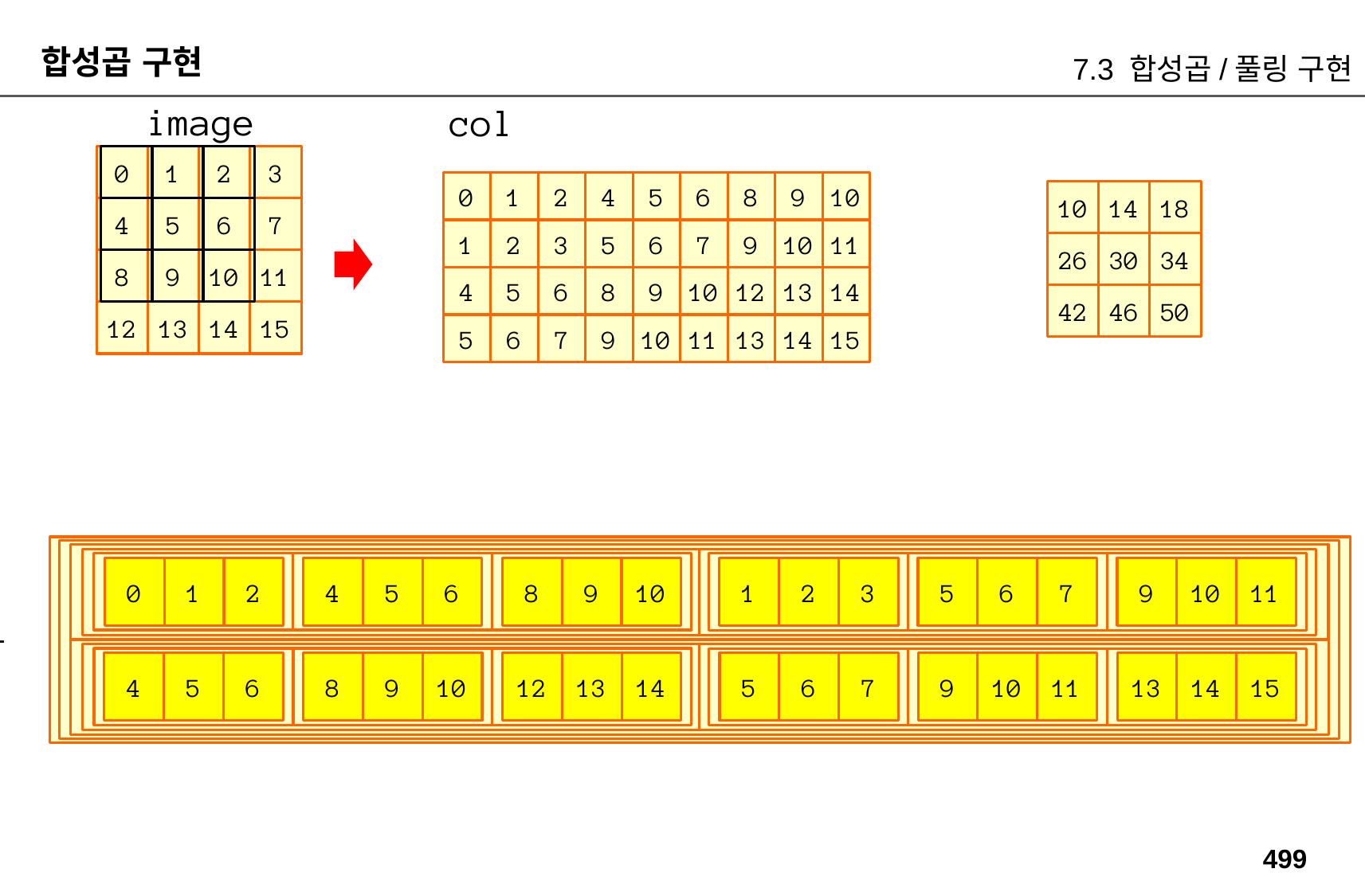

합성곱 구현
7.3 합성곱/풀링 구현
image
col

0
1
2
3
0
1
2
4
5
6
8
9
10
10
14
18
4
5
6
7
1
2
3
5
6
7
9
10
11
26
30
34

8
9
10
11
4
5
6
8
9
10
12
13
14
42
46
50
12
13
14
15
5
6
7
9
10
11
13
14
15

0
1
2
8
9
10
4
5
6
1
2
3
9
10
11
5
6
7
col

4
5
6
12
13
14
8
9
10
13
14
15
5
6
7
9
10
11